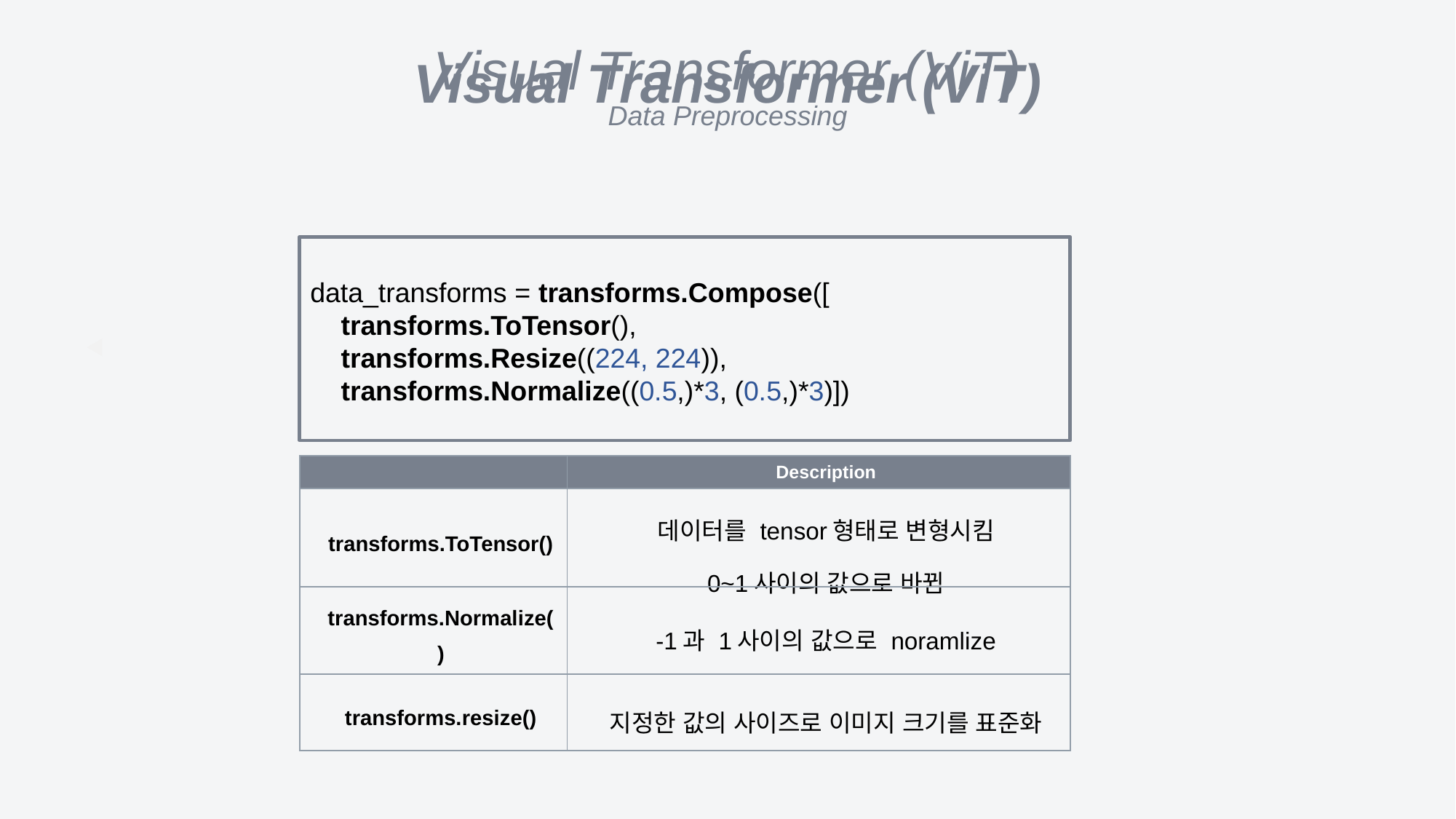

Visual Transformer (ViT)
Visual Transformer (ViT)
Data Preprocessing

data_transforms = transforms.Compose([
    transforms.ToTensor(),
    transforms.Resize((224, 224)),
    transforms.Normalize((0.5,)*3, (0.5,)*3)])

|  | Description |
| --- | --- |
| transforms.ToTensor() | 데이터를 tensor형태로 변형시킴 0~1사이의 값으로 바뀜 |
| transforms.Normalize() | -1과 1사이의 값으로 noramlize |
| transforms.resize() | 지정한 값의 사이즈로 이미지 크기를 표준화 |